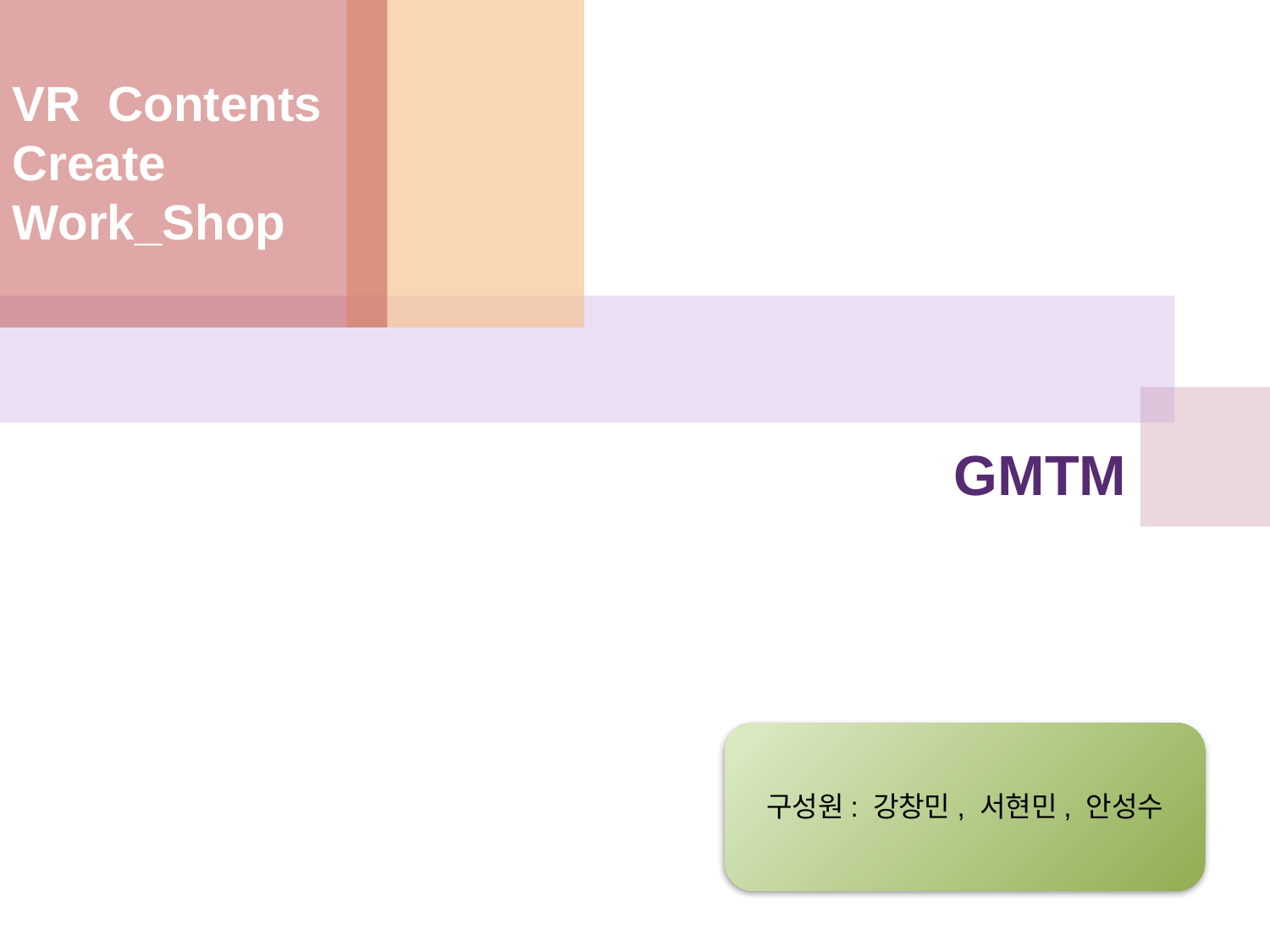

VR  Contents
Create Work_Shop
# GMTM

구성원: 강창민, 서현민, 안성수